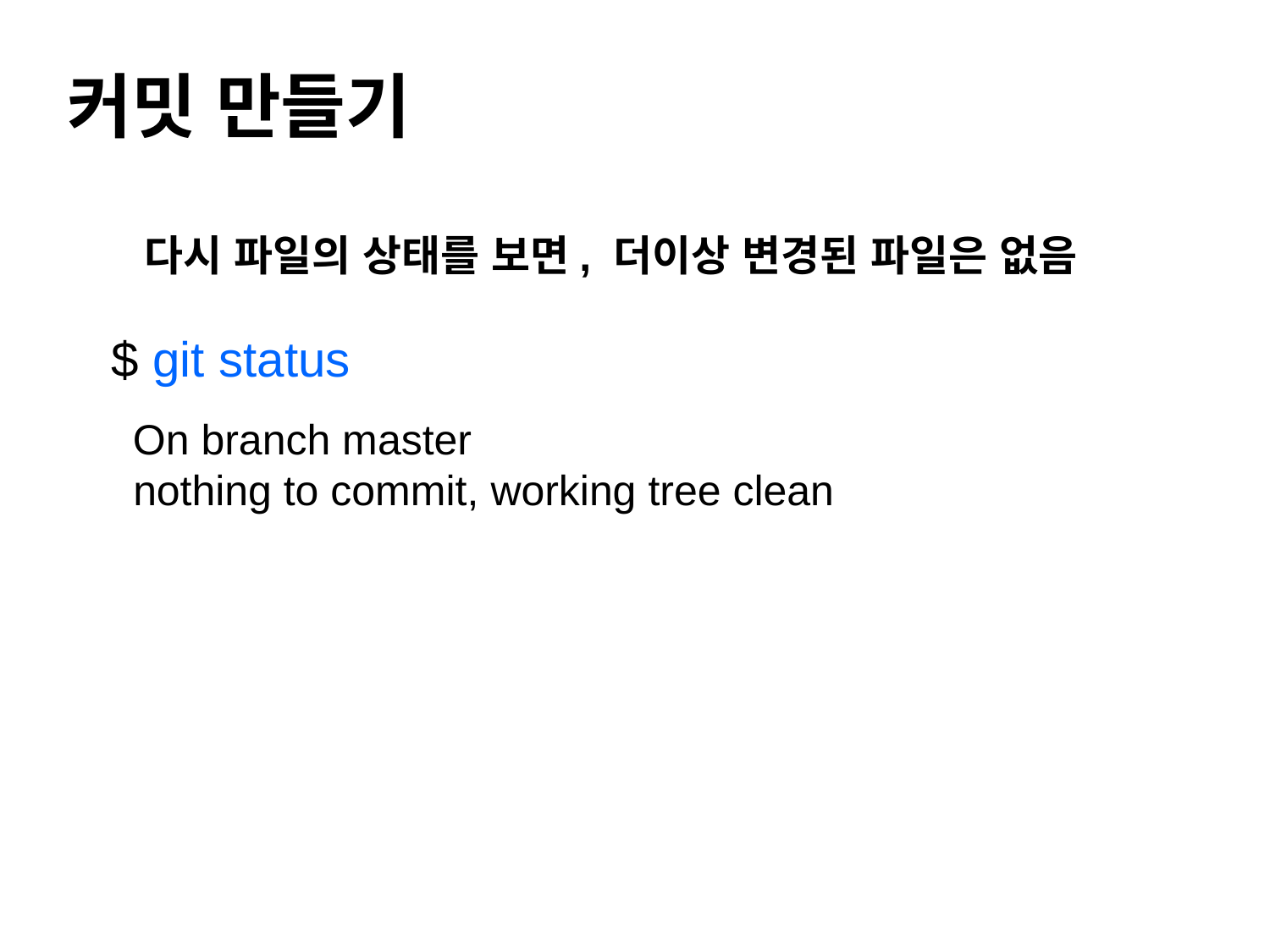

#
커밋 만들기
다시 파일의 상태를 보면, 더이상 변경된 파일은 없음
 $ git status
   On branch master
   nothing to commit, working tree clean